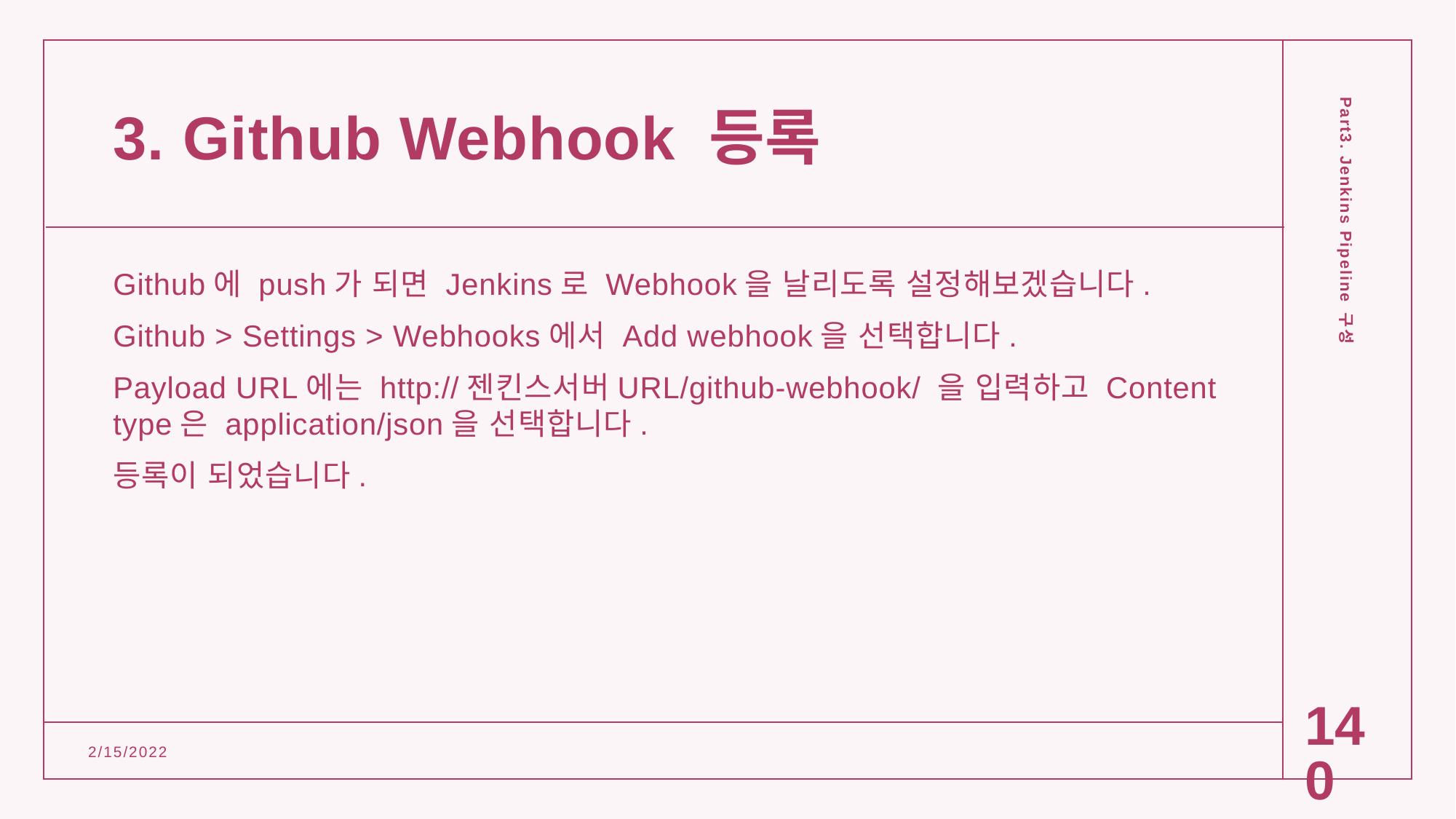

# 3. Github Webhook 등록
Github에 push가 되면 Jenkins로 Webhook을 날리도록 설정해보겠습니다.
Github > Settings > Webhooks에서 Add webhook을 선택합니다.
Payload URL에는 http://젠킨스서버URL/github-webhook/ 을 입력하고 Content type은 application/json을 선택합니다.
등록이 되었습니다.
Part3. Jenkins Pipeline 구성
140
2/15/2022